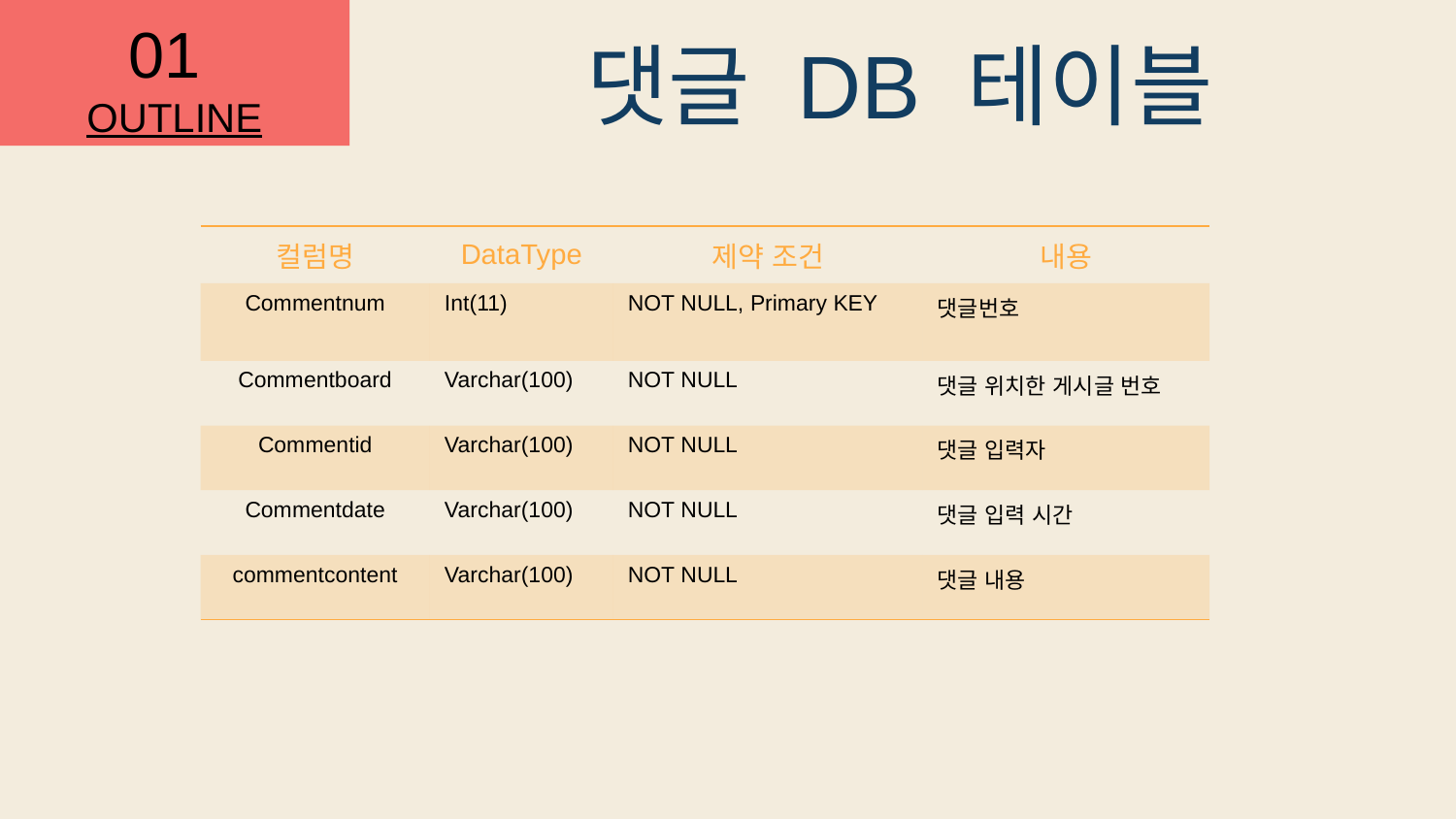

댓글 DB 테이블
| 컬럼명 | DataType | 제약 조건 | 내용 |
| --- | --- | --- | --- |
| Commentnum | Int(11) | NOT NULL, Primary KEY | 댓글번호 |
| Commentboard | Varchar(100) | NOT NULL | 댓글 위치한 게시글 번호 |
| Commentid | Varchar(100) | NOT NULL | 댓글 입력자 |
| Commentdate | Varchar(100) | NOT NULL | 댓글 입력 시간 |
| commentcontent | Varchar(100) | NOT NULL | 댓글 내용 |